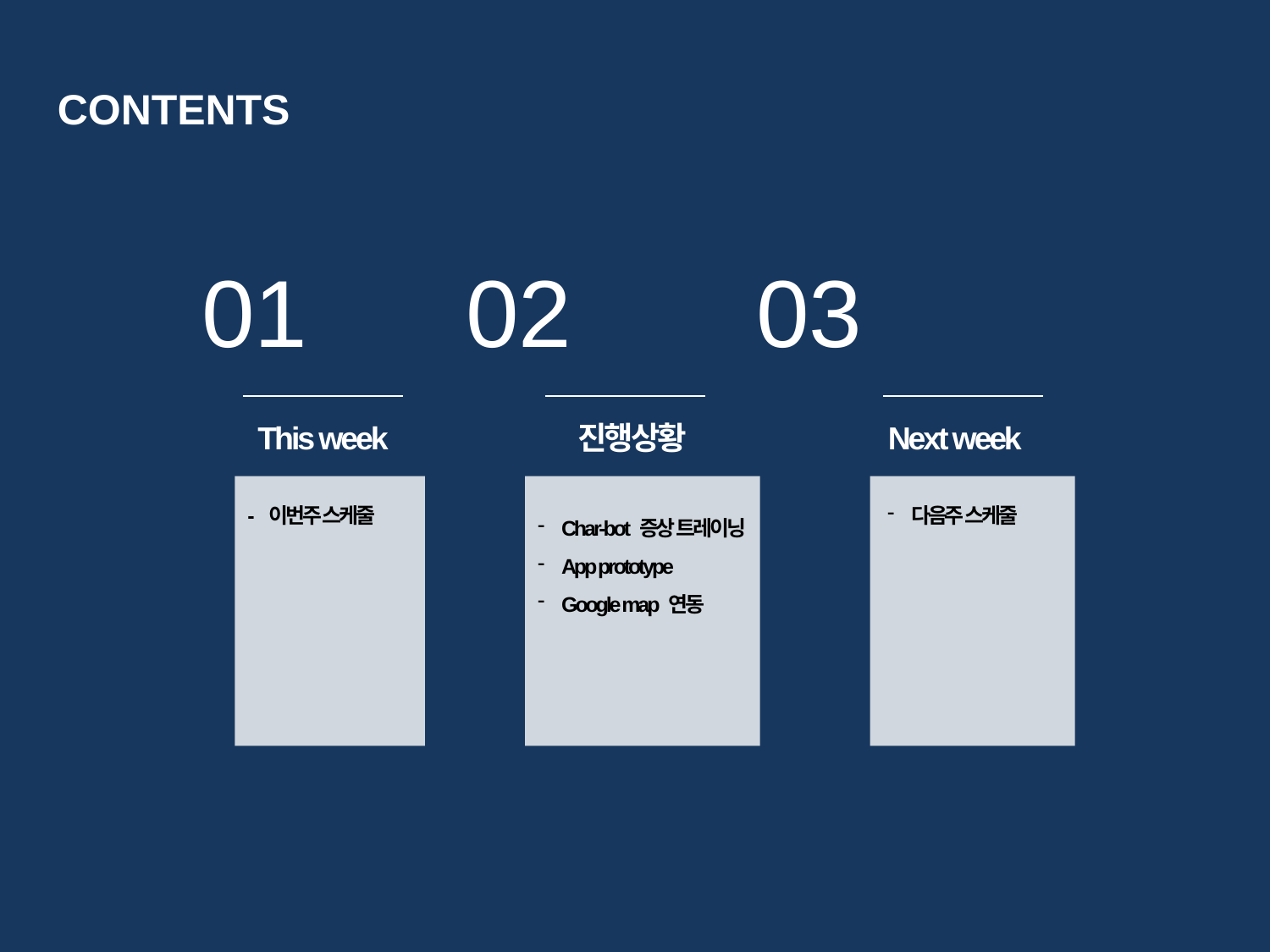

CONTENTS
 01      02       03
This week
 진행상황
    Next week

-  이번주 스케줄

Char-bot 증상 트레이닝
App prototype
Google map 연동

다음주 스케줄